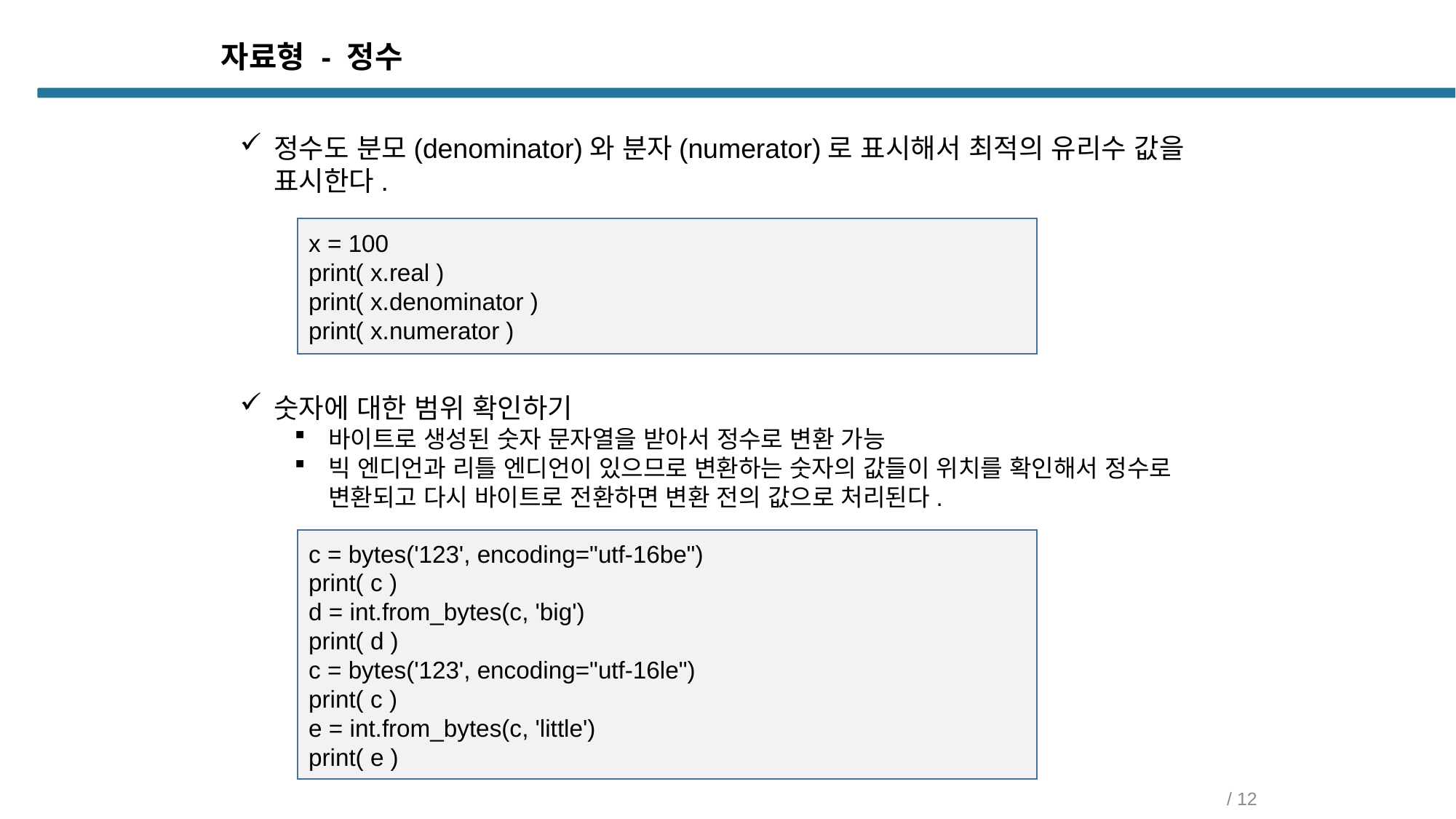

자료형 - 정수
정수도 분모(denominator)와 분자(numerator)로 표시해서 최적의 유리수 값을 표시한다.
x = 100
print( x.real )
print( x.denominator )
print( x.numerator )
숫자에 대한 범위 확인하기
바이트로 생성된 숫자 문자열을 받아서 정수로 변환 가능
빅 엔디언과 리틀 엔디언이 있으므로 변환하는 숫자의 값들이 위치를 확인해서 정수로 변환되고 다시 바이트로 전환하면 변환 전의 값으로 처리된다.
c = bytes('123', encoding="utf-16be")
print( c )
d = int.from_bytes(c, 'big')
print( d )
c = bytes('123', encoding="utf-16le")
print( c )
e = int.from_bytes(c, 'little')
print( e )
/ 12